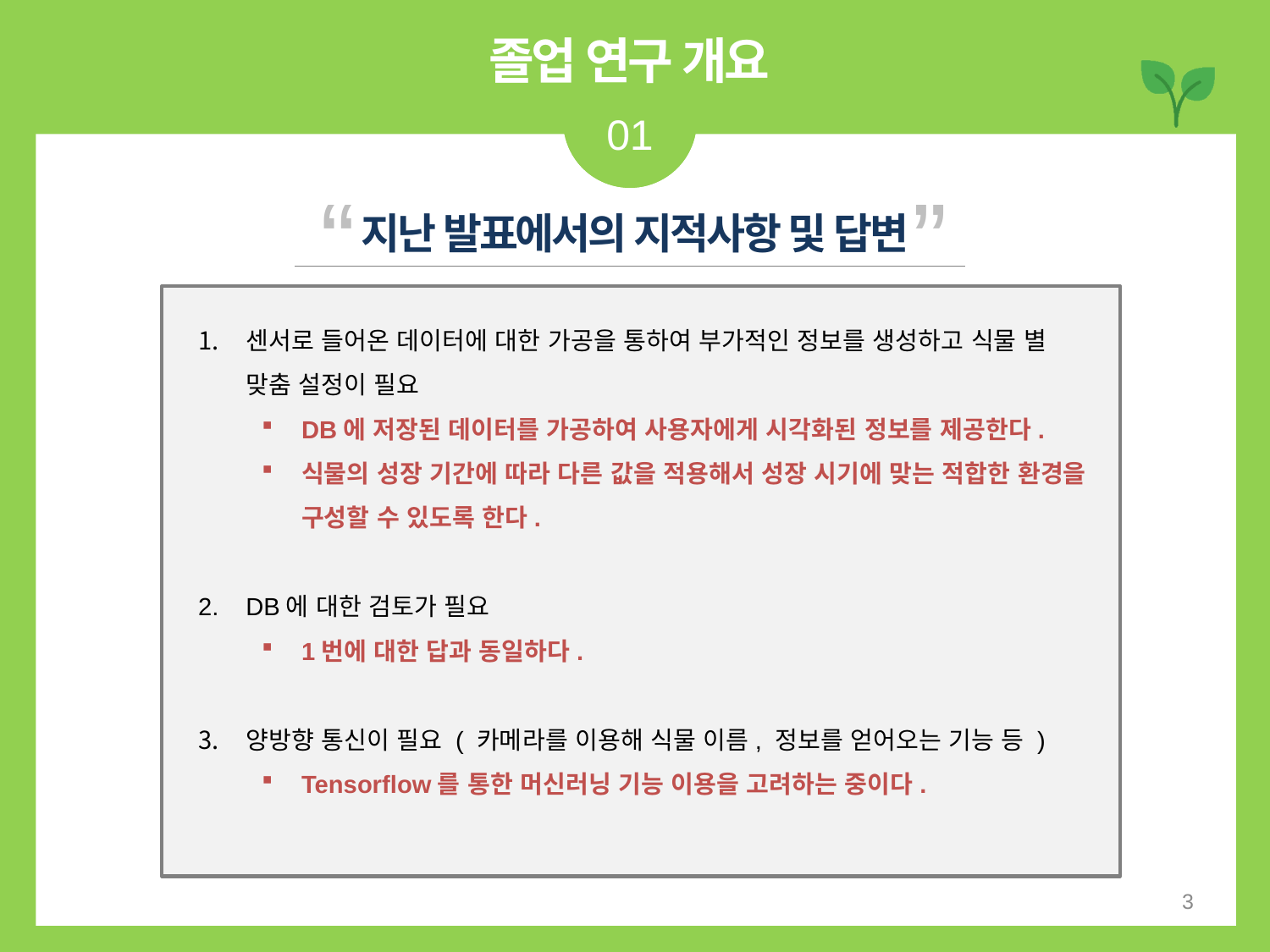

졸업 연구 개요

01

“                   ”
지난 발표에서의 지적사항 및 답변

센서로 들어온 데이터에 대한 가공을 통하여 부가적인 정보를 생성하고 식물 별 맞춤 설정이 필요
DB에 저장된 데이터를 가공하여 사용자에게 시각화된 정보를 제공한다.
식물의 성장 기간에 따라 다른 값을 적용해서 성장 시기에 맞는 적합한 환경을 구성할 수 있도록 한다.

DB에 대한 검토가 필요
1번에 대한 답과 동일하다.

양방향 통신이 필요 ( 카메라를 이용해 식물 이름, 정보를 얻어오는 기능 등 )
Tensorflow를 통한 머신러닝 기능 이용을 고려하는 중이다.

3